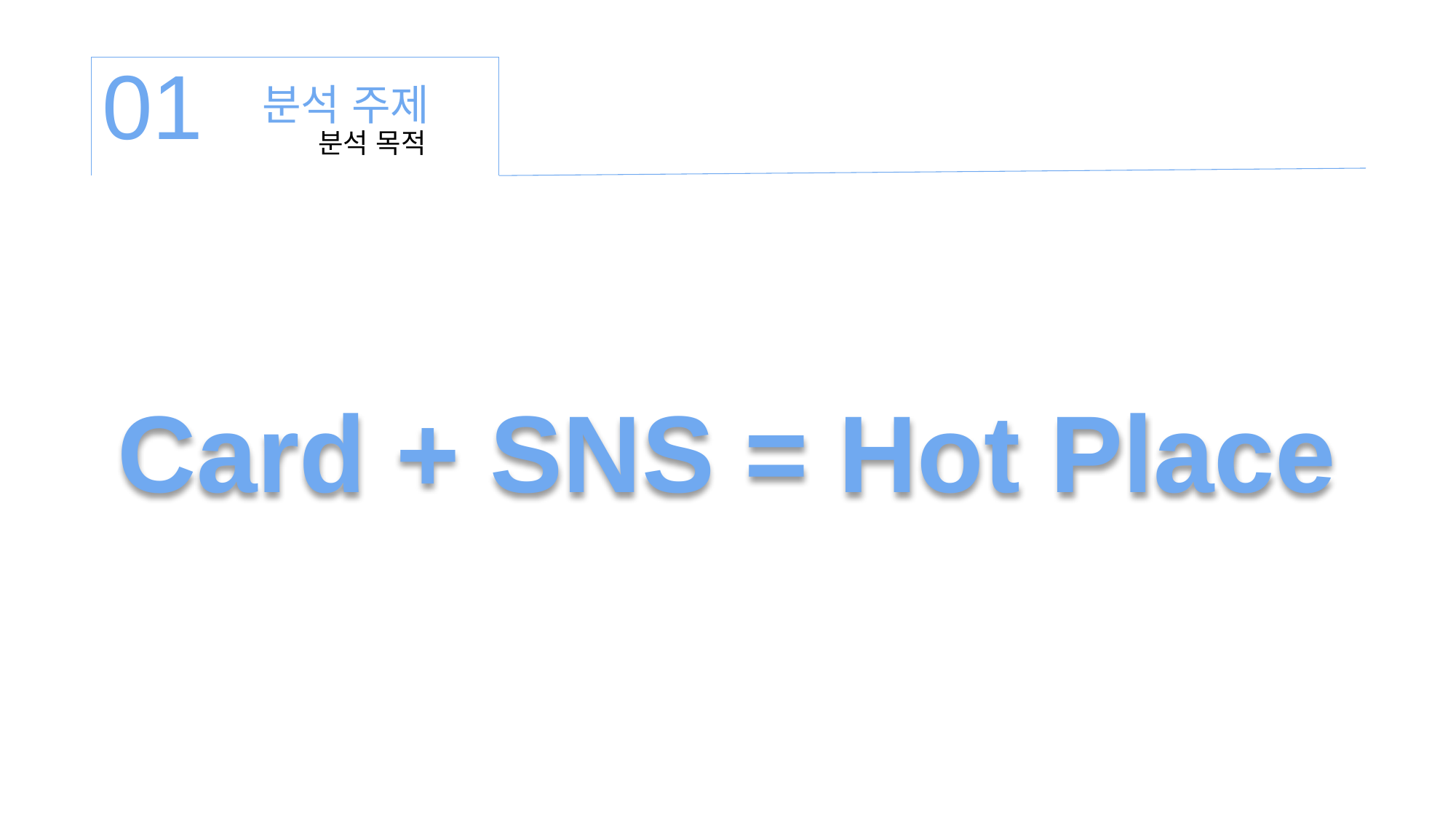

01
분석 주제
분석 목적
Card + SNS = Hot Place